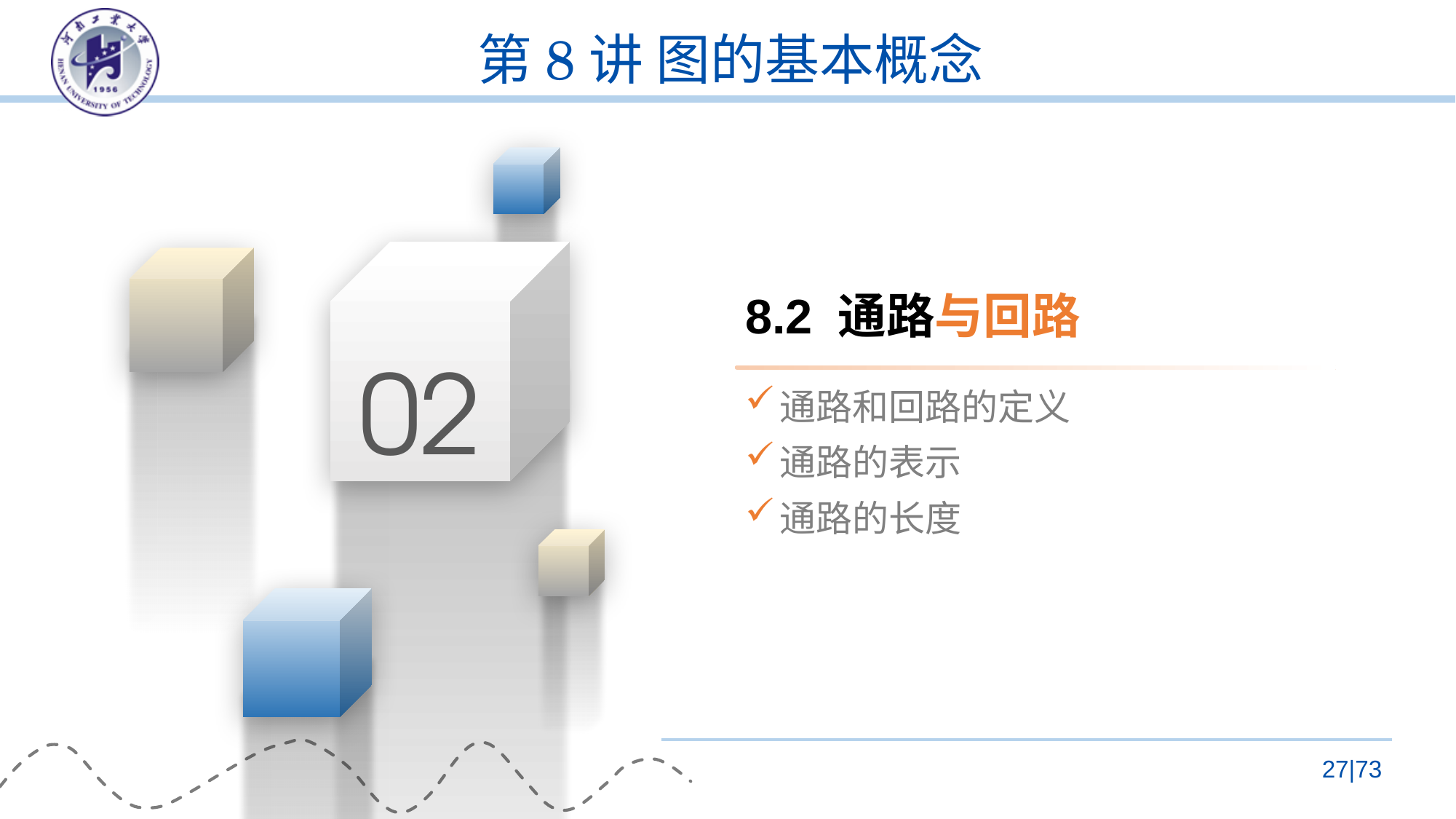

# 第8讲 图的基本概念

02

8.2 通路与回路

通路和回路的定义
通路的表示
通路的长度

27|73